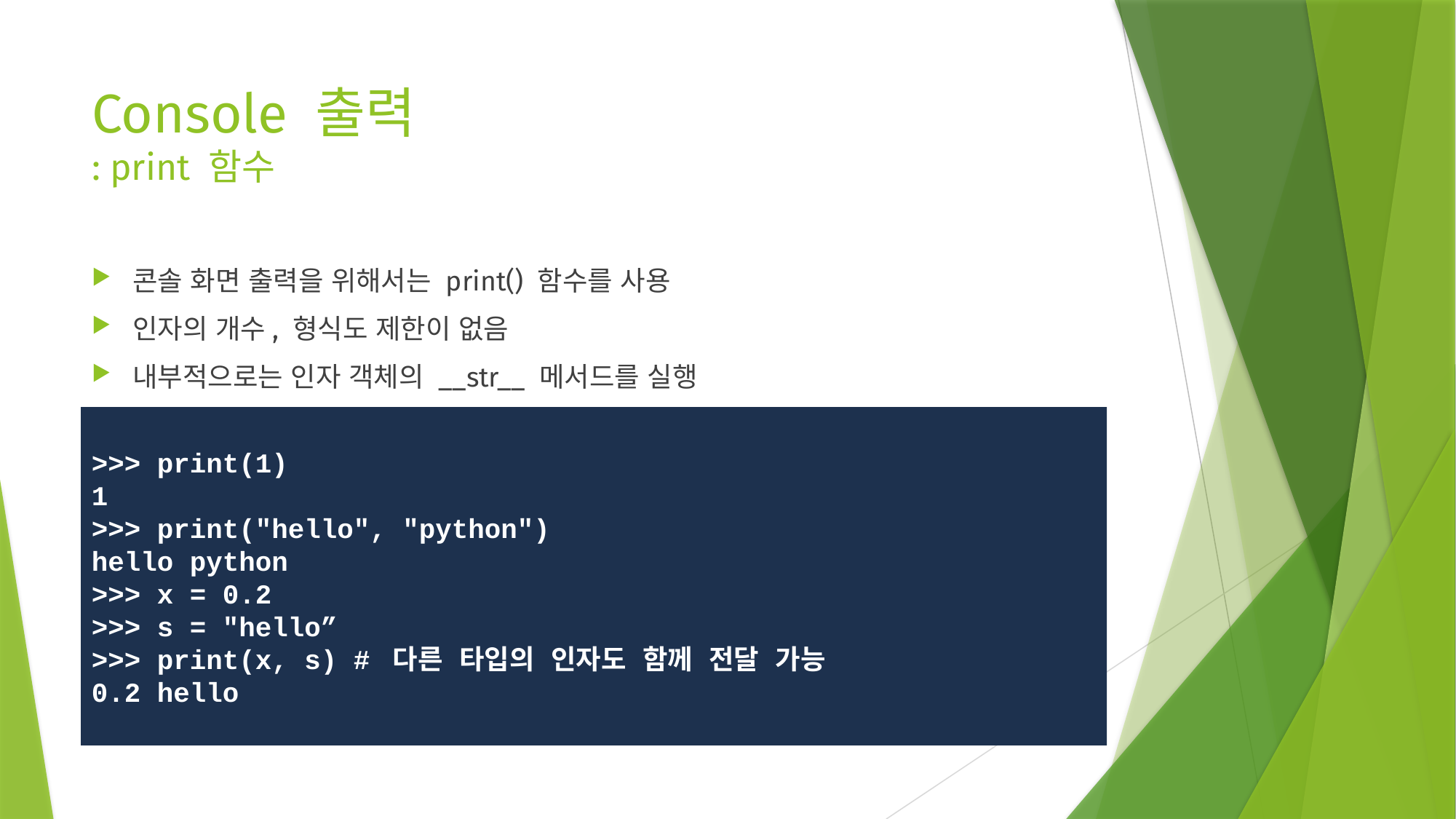

# Console 출력 : print 함수
콘솔 화면 출력을 위해서는 print() 함수를 사용
인자의 개수, 형식도 제한이 없음
내부적으로는 인자 객체의 __str__ 메서드를 실행

>>> print(1)
1
>>> print("hello", "python")
hello python
>>> x = 0.2
>>> s = "hello”
>>> print(x, s) # 다른 타입의 인자도 함께 전달 가능
0.2 hello